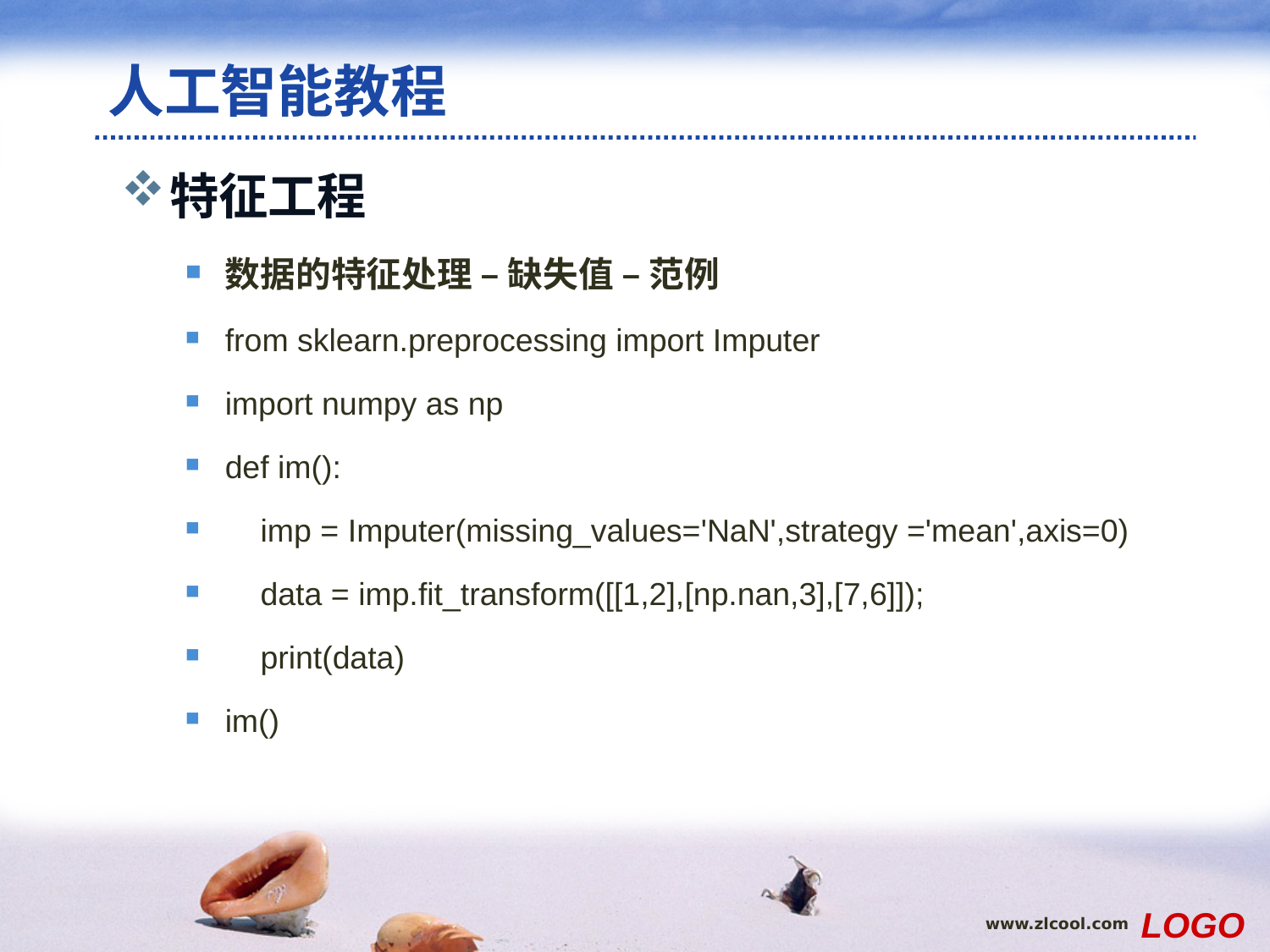

# 人工智能教程
特征工程
数据的特征处理 – 缺失值 – 范例
from sklearn.preprocessing import Imputer
import numpy as np
def im():
    imp = Imputer(missing_values='NaN',strategy ='mean',axis=0)
    data = imp.fit_transform([[1,2],[np.nan,3],[7,6]]);
    print(data)
im()

LOGO
www.zlcool.com